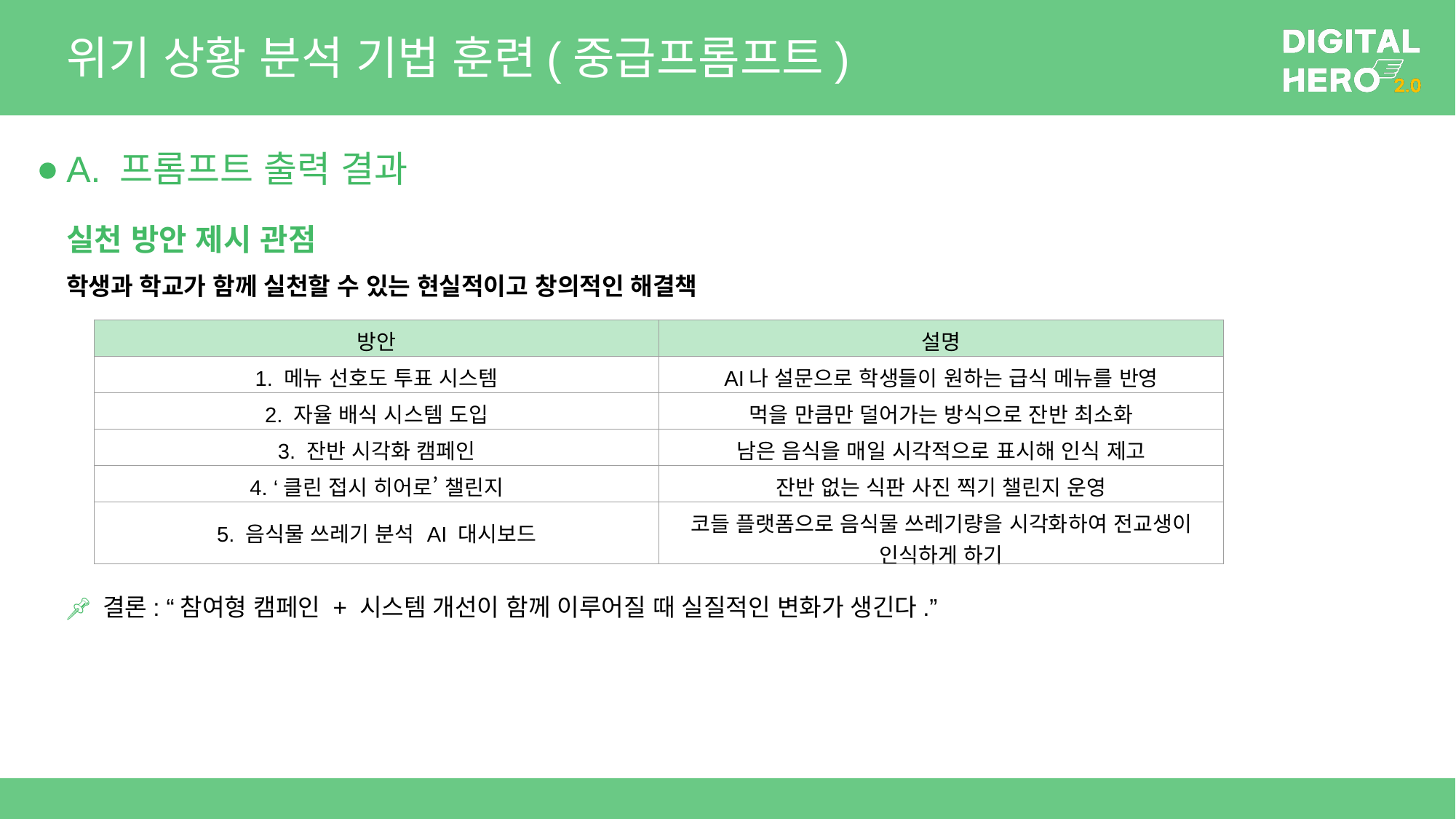

# 위기 상황 분석 기법 훈련(중급프롬프트)
A. 프롬프트 출력 결과

실천 방안 제시 관점
학생과 학교가 함께 실천할 수 있는 현실적이고 창의적인 해결책
| 방안 | 설명 |
| --- | --- |
| 1. 메뉴 선호도 투표 시스템 | AI나 설문으로 학생들이 원하는 급식 메뉴를 반영 |
| 2. 자율 배식 시스템 도입 | 먹을 만큼만 덜어가는 방식으로 잔반 최소화 |
| 3. 잔반 시각화 캠페인 | 남은 음식을 매일 시각적으로 표시해 인식 제고 |
| 4. ‘클린 접시 히어로’ 챌린지 | 잔반 없는 식판 사진 찍기 챌린지 운영 |
| 5. 음식물 쓰레기 분석 AI 대시보드 | 코들 플랫폼으로 음식물 쓰레기량을 시각화하여 전교생이 인식하게 하기 |
📌 결론: “참여형 캠페인 + 시스템 개선이 함께 이루어질 때 실질적인 변화가 생긴다.”